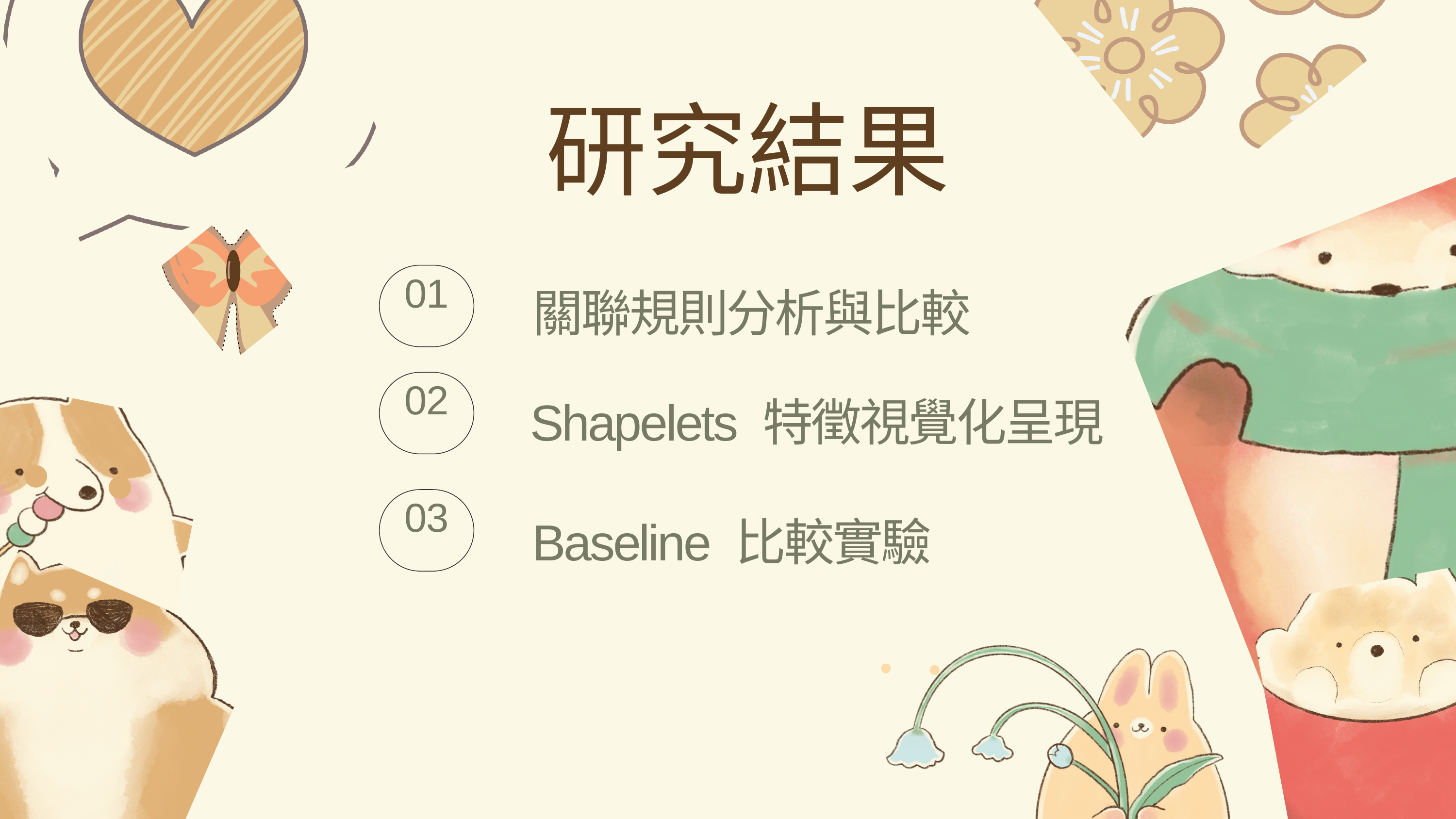

研究結果

01
關聯規則分析與比較

02
Shapelets 特徵視覺化呈現

03
Baseline 比較實驗

37